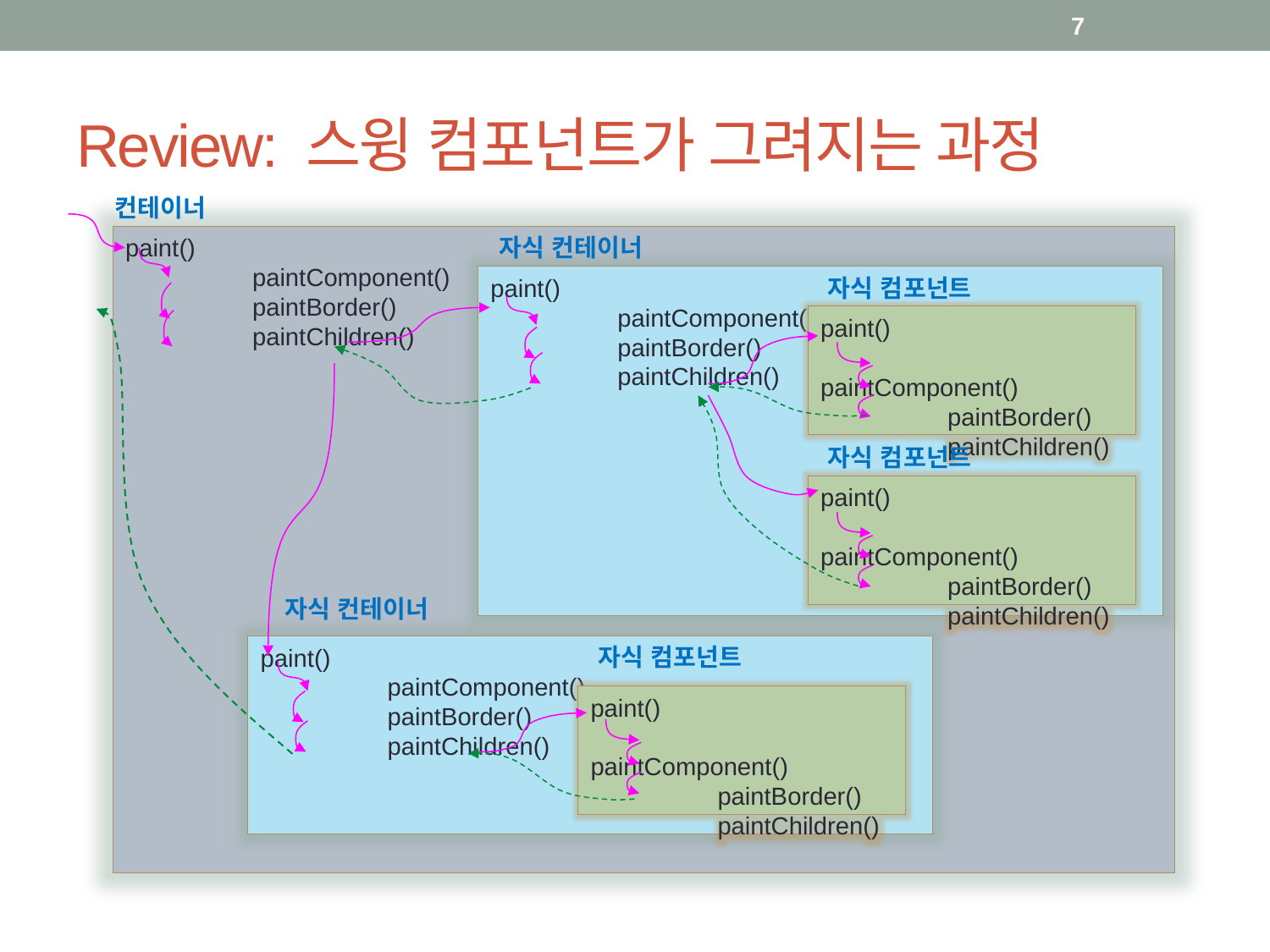

7
# Review: 스윙 컴포넌트가 그려지는 과정
컨테이너
paint()
	paintComponent()
	paintBorder()
	paintChildren()

자식 컨테이너
paint()
	paintComponent()
	paintBorder()
	paintChildren()

자식 컴포넌트

paint()
	paintComponent()
	paintBorder()
	paintChildren()

자식 컴포넌트
paint()
	paintComponent()
	paintBorder()
	paintChildren()

자식 컨테이너
paint()
	paintComponent()
	paintBorder()
	paintChildren()

자식 컴포넌트
paint()
	paintComponent()
	paintBorder()
	paintChildren()